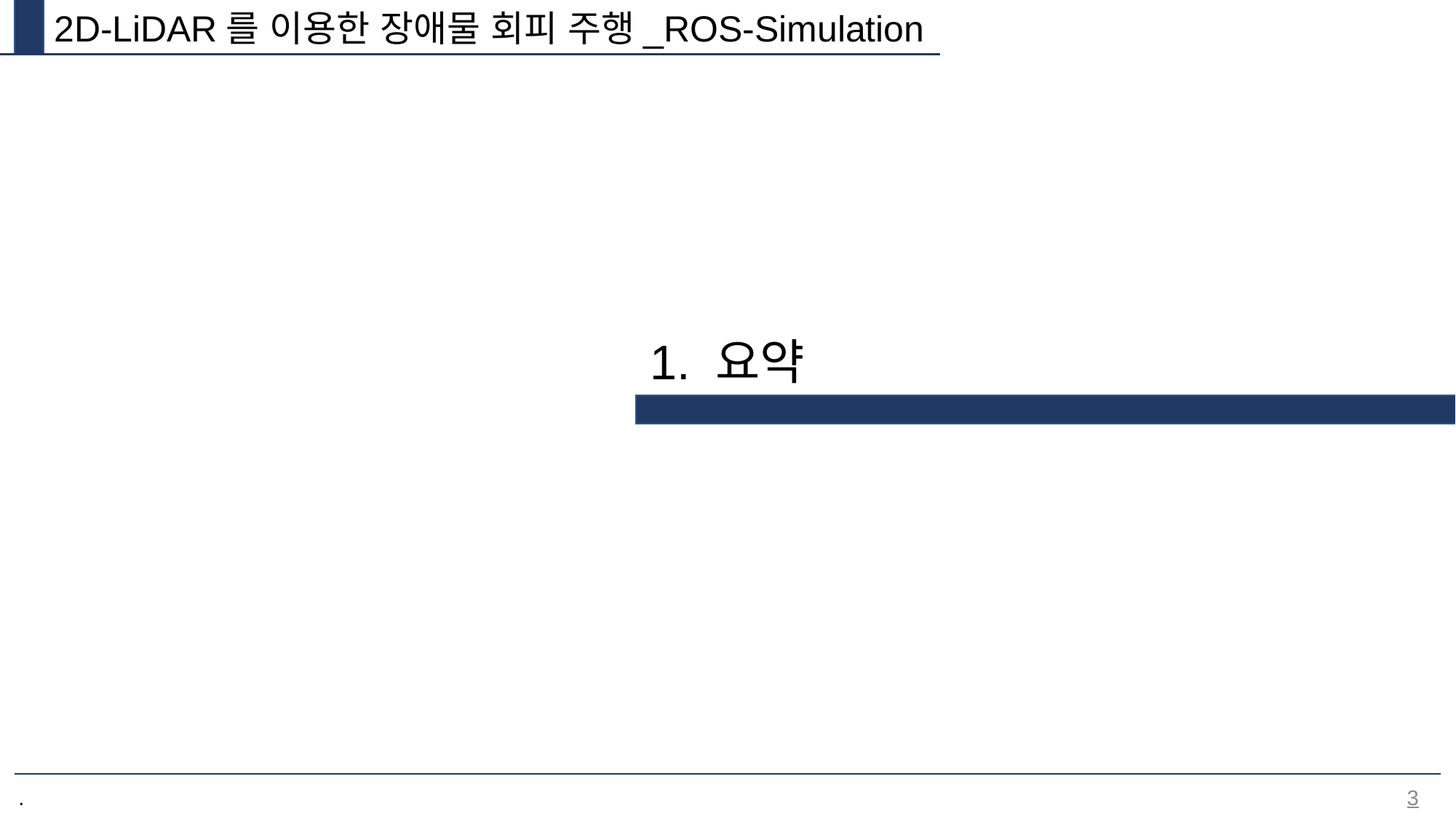

2D-LiDAR를 이용한 장애물 회피 주행_ROS-Simulation
1. 요약

3
.